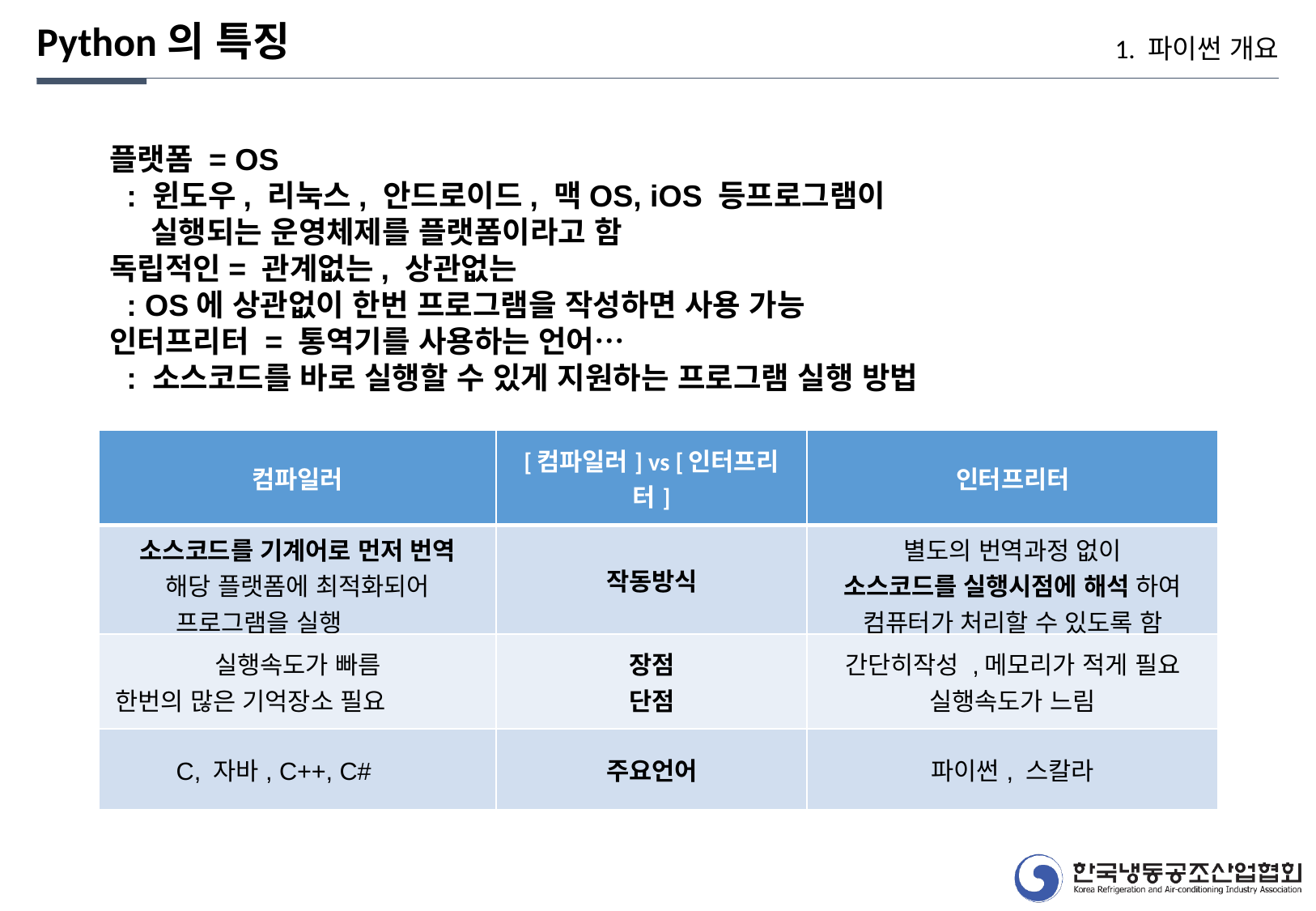

Python의 특징

1. 파이썬 개요

플랫폼 = OS
  : 윈도우, 리눅스, 안드로이드, 맥OS, iOS 등프로그램이
    실행되는 운영체제를 플랫폼이라고 함
독립적인= 관계없는, 상관없는
  : OS에 상관없이 한번 프로그램을 작성하면 사용 가능
인터프리터 = 통역기를 사용하는 언어…
  : 소스코드를 바로 실행할 수 있게 지원하는 프로그램 실행 방법
| 컴파일러 | [컴파일러] vs [인터프리터] | 인터프리터 |
| --- | --- | --- |
| 소스코드를 기계어로 먼저 번역 해당 플랫폼에 최적화되어 프로그램을 실행 | 작동방식 | 별도의 번역과정 없이 소스코드를 실행시점에 해석 하여 컴퓨터가 처리할 수 있도록 함 |
| 실행속도가 빠름 한번의 많은 기억장소 필요 | 장점 단점 | 간단히작성 ,메모리가 적게 필요 실행속도가 느림 |
| C, 자바, C++, C# | 주요언어 | 파이썬, 스칼라 |